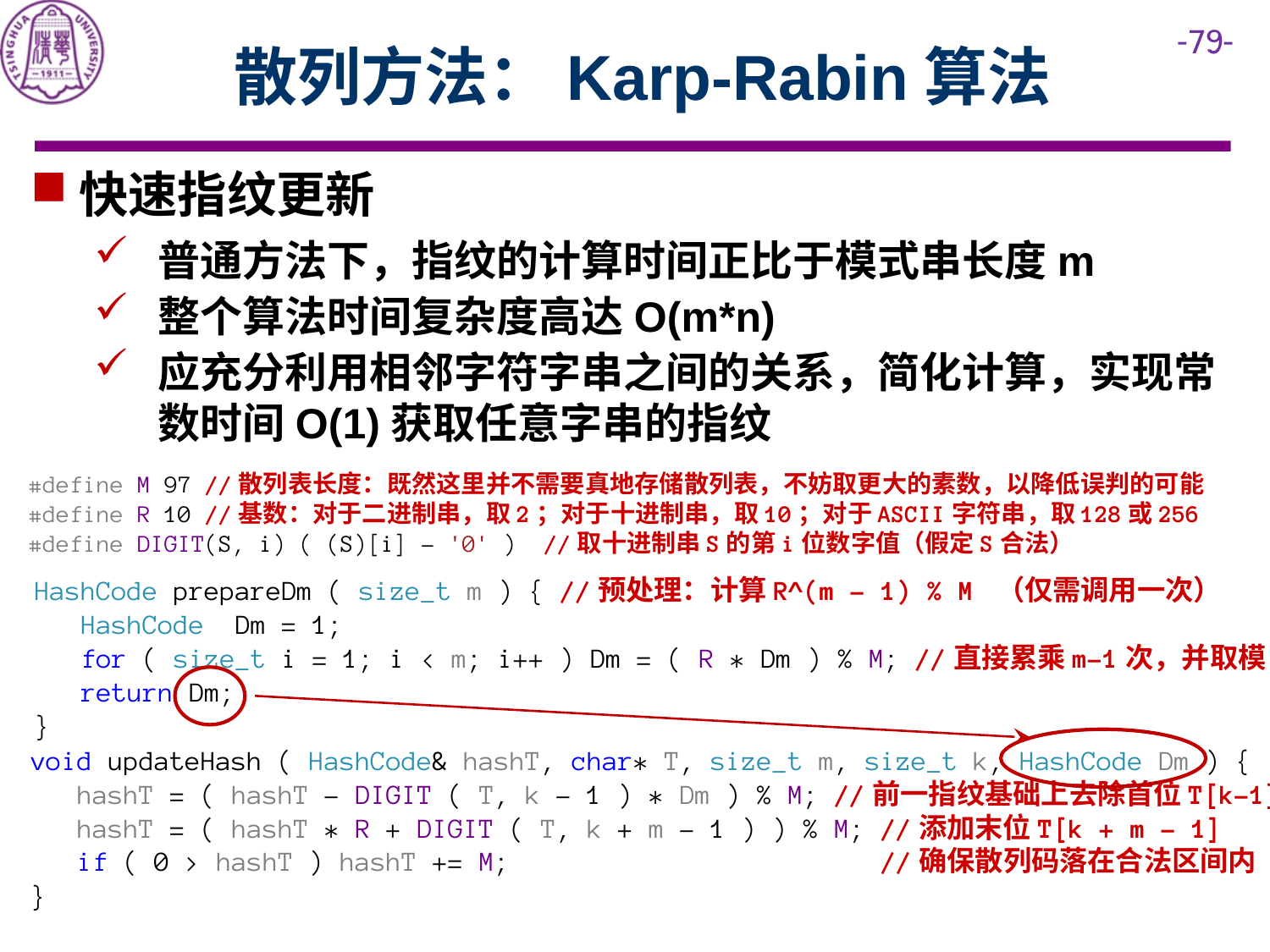

# 散列方法：Karp-Rabin算法
快速指纹更新
普通方法下，指纹的计算时间正比于模式串长度m
整个算法时间复杂度高达O(m*n)
应充分利用相邻字符字串之间的关系，简化计算，实现常数时间O(1)获取任意字串的指纹
#define M 97 //散列表长度：既然这里并不需要真地存储散列表，不妨取更大的素数，以降低误判的可能
#define R 10 //基数：对于二进制串，取2；对于十进制串，取10；对于ASCII字符串，取128或256
#define DIGIT(S, i) ( (S)[i] - '0' )  //取十进制串S的第i位数字值（假定S合法）
HashCode prepareDm ( size_t m ) { //预处理：计算R^(m - 1) % M （仅需调用一次）
   HashCode  Dm = 1;
   for ( size_t i = 1; i < m; i++ ) Dm = ( R * Dm ) % M; //直接累乘m-1次，并取模
   return Dm;
}

void updateHash ( HashCode& hashT, char* T, size_t m, size_t k, HashCode Dm ) {
   hashT = ( hashT - DIGIT ( T, k - 1 ) * Dm ) % M; //前一指纹基础上去除首位T[k-1]
   hashT = ( hashT * R + DIGIT ( T, k + m - 1 ) ) % M; //添加末位T[k + m - 1]
   if ( 0 > hashT ) hashT += M;                        //确保散列码落在合法区间内
}